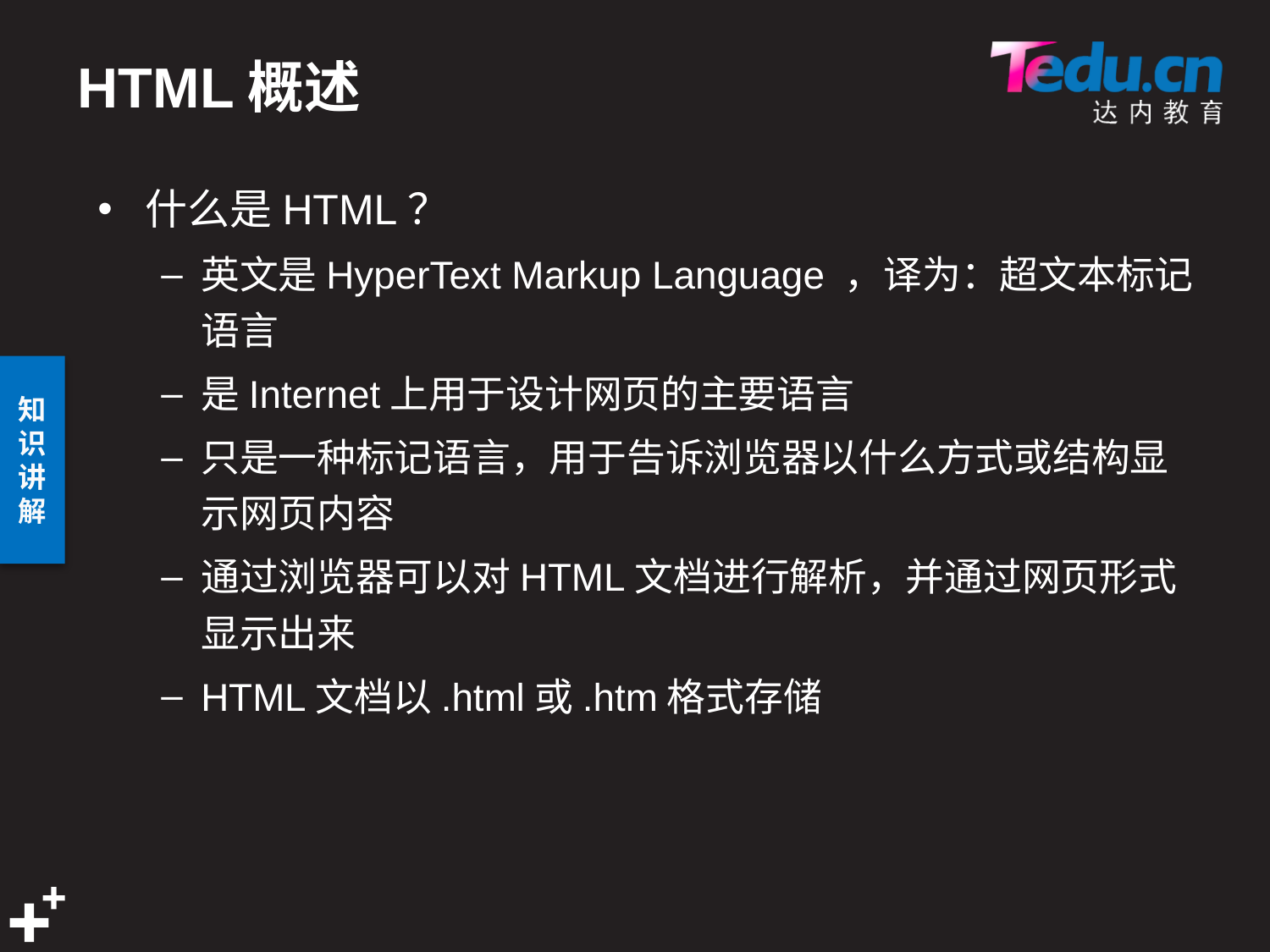

# HTML概述
什么是HTML？
英文是HyperText Markup Language ，译为：超文本标记语言
是Internet上用于设计网页的主要语言
只是一种标记语言，用于告诉浏览器以什么方式或结构显示网页内容
通过浏览器可以对HTML文档进行解析，并通过网页形式显示出来
HTML文档以.html或.htm格式存储